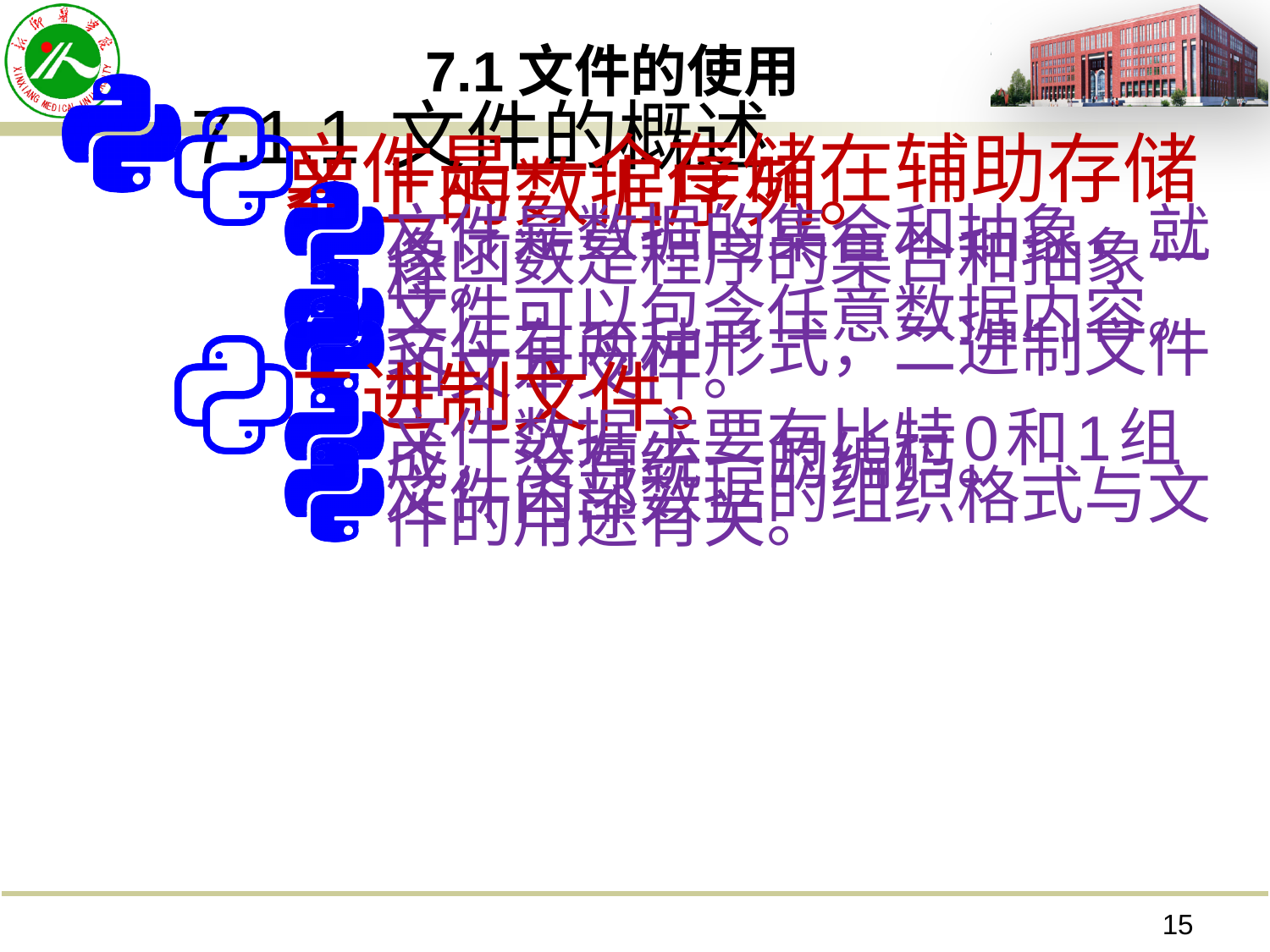

# 7.1文件的使用
7.1.1 文件的概述
文件是一个存储在辅助存储器上的数据序列。
文件是数据的集合和抽象，就像函数是程序的集合和抽象一样。
文件可以包含任意数据内容。
文件有两种形式，二进制文件和文本文件。
二进制文件。
文件数据主要有比特0和1组成，没有统一的编码。
文件内部数据的组织格式与文件的用途有关。

15